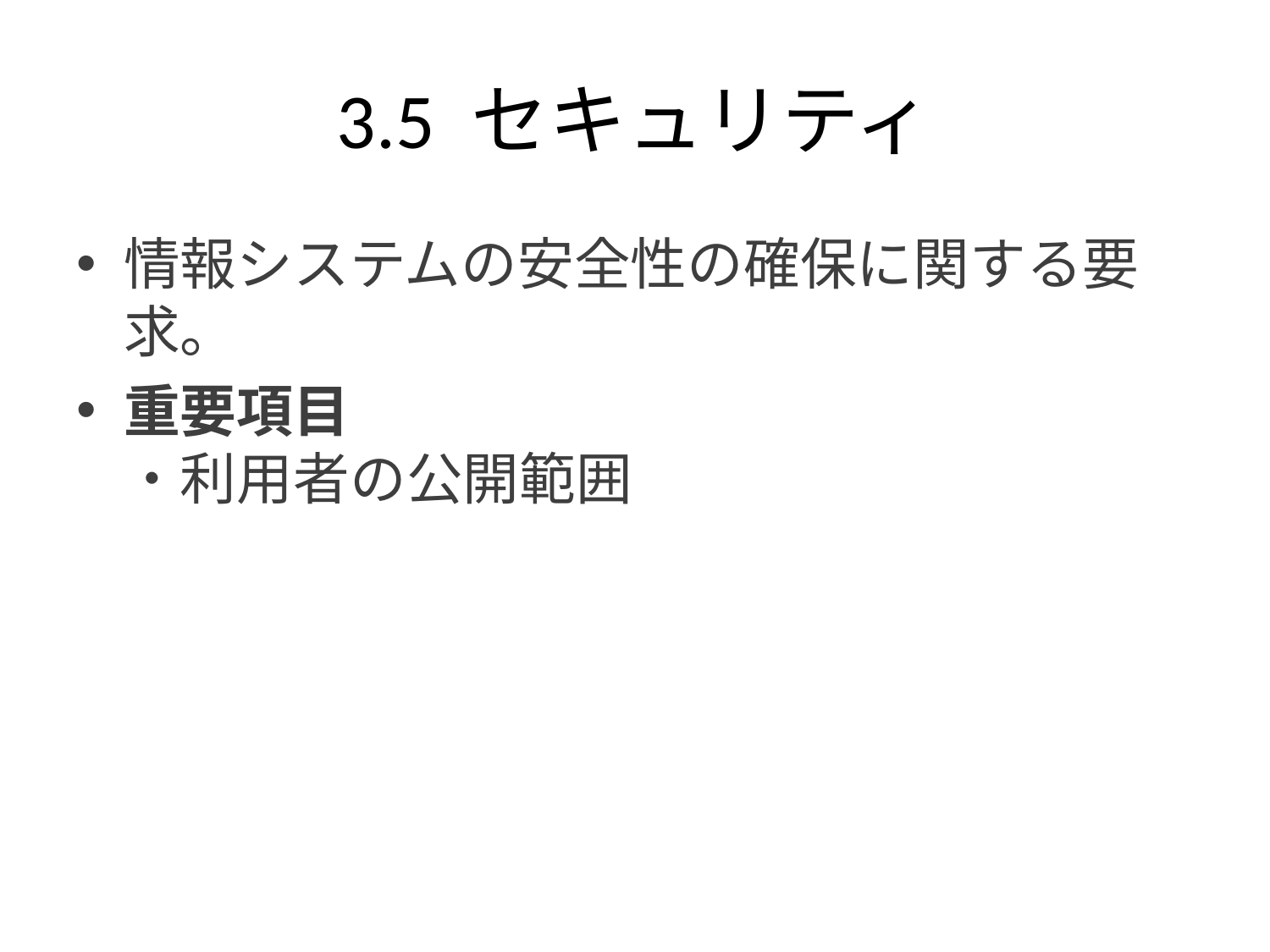

# 3.5 セキュリティ
情報システムの安全性の確保に関する要求。
重要項目
・利用者の公開範囲